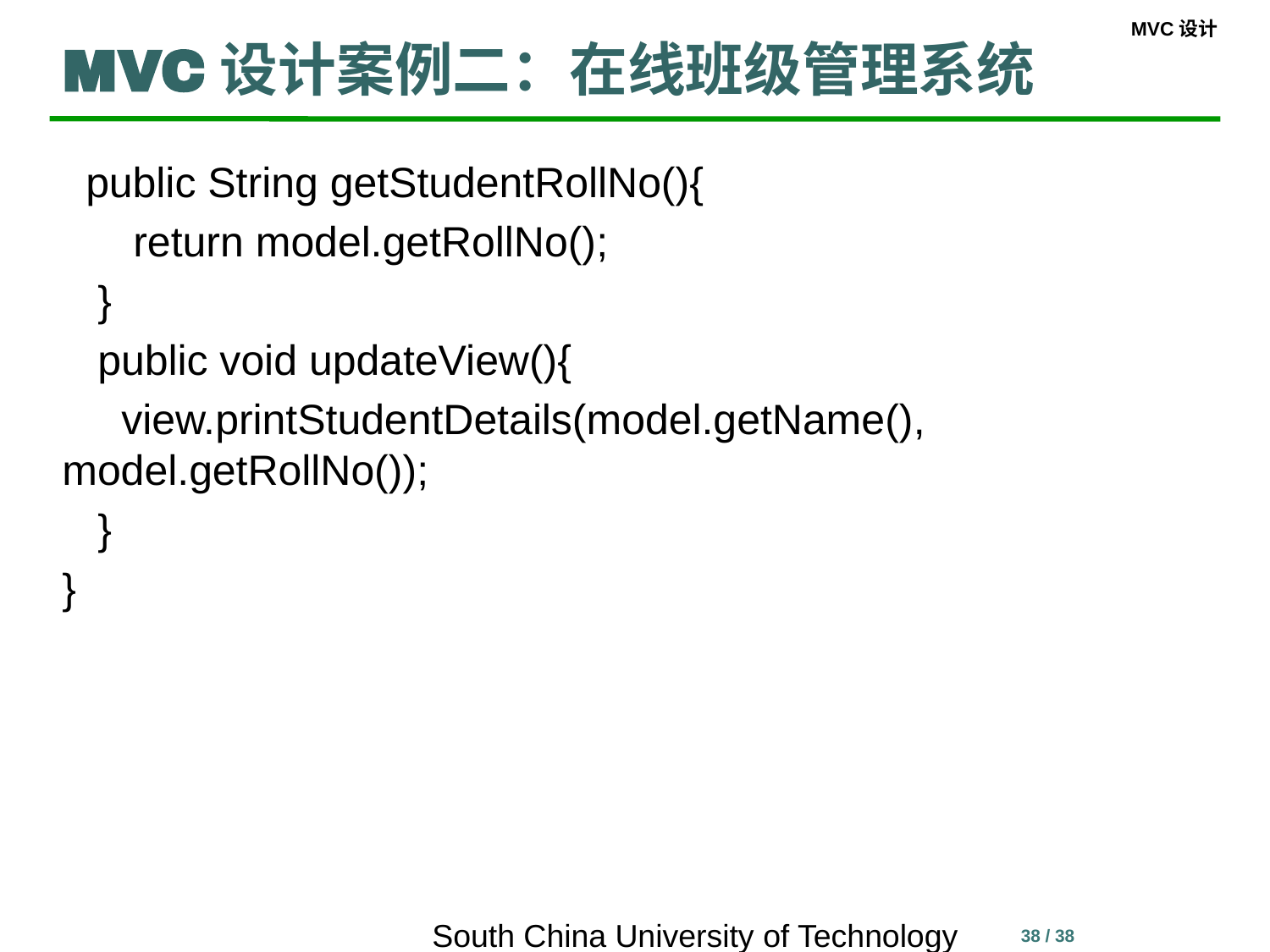

# MVC设计案例二：在线班级管理系统
  public String getStudentRollNo(){
      return model.getRollNo();
   }
   public void updateView(){
     view.printStudentDetails(model.getName(),   	model.getRollNo());
   }
}